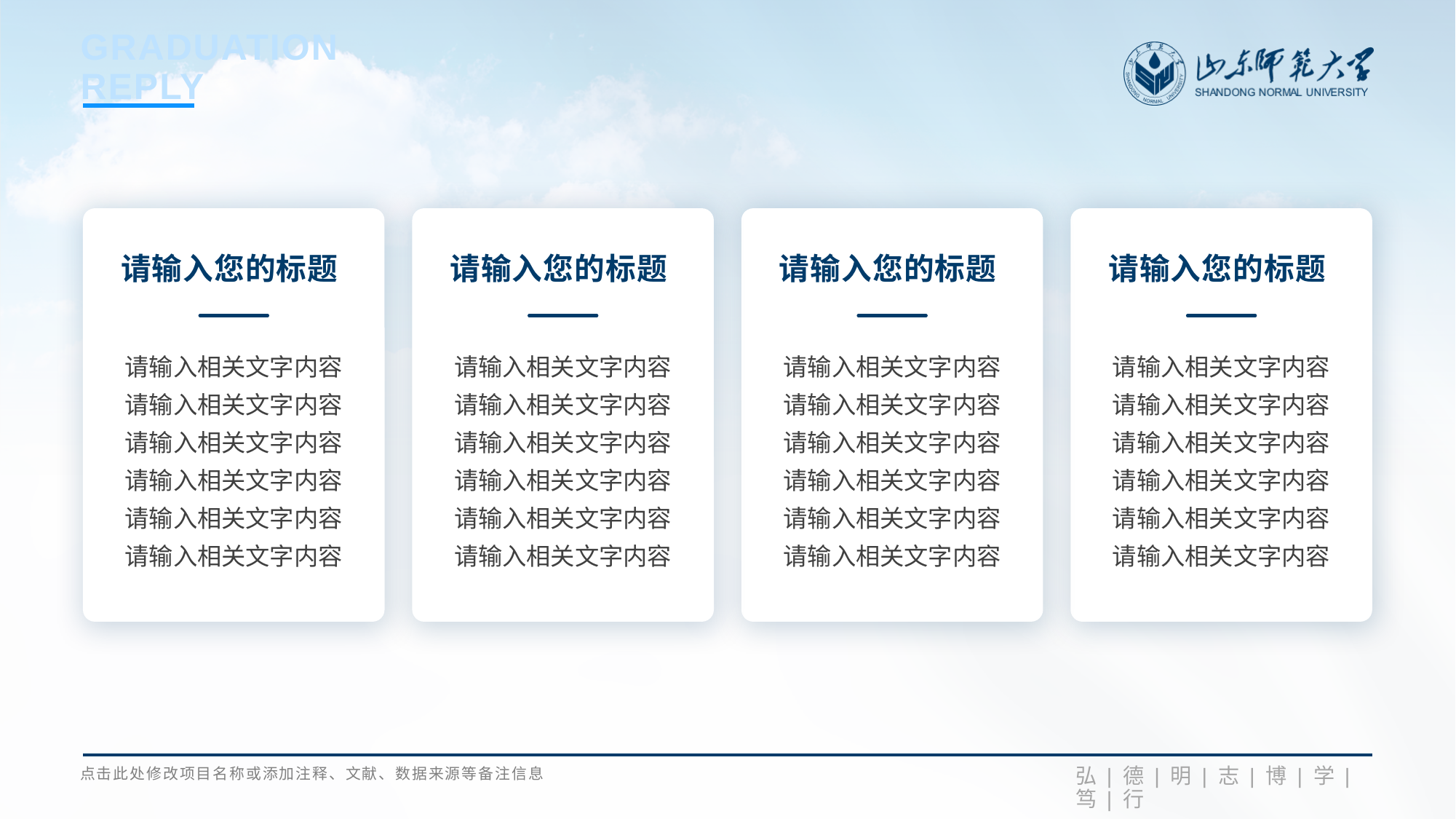

请输入您的标题
请输入您的标题
请输入您的标题
请输入您的标题
请输入相关文字内容
请输入相关文字内容
请输入相关文字内容
请输入相关文字内容
请输入相关文字内容
请输入相关文字内容
请输入相关文字内容
请输入相关文字内容
请输入相关文字内容
请输入相关文字内容
请输入相关文字内容
请输入相关文字内容
请输入相关文字内容
请输入相关文字内容
请输入相关文字内容
请输入相关文字内容
请输入相关文字内容
请输入相关文字内容
请输入相关文字内容
请输入相关文字内容
请输入相关文字内容
请输入相关文字内容
请输入相关文字内容
请输入相关文字内容